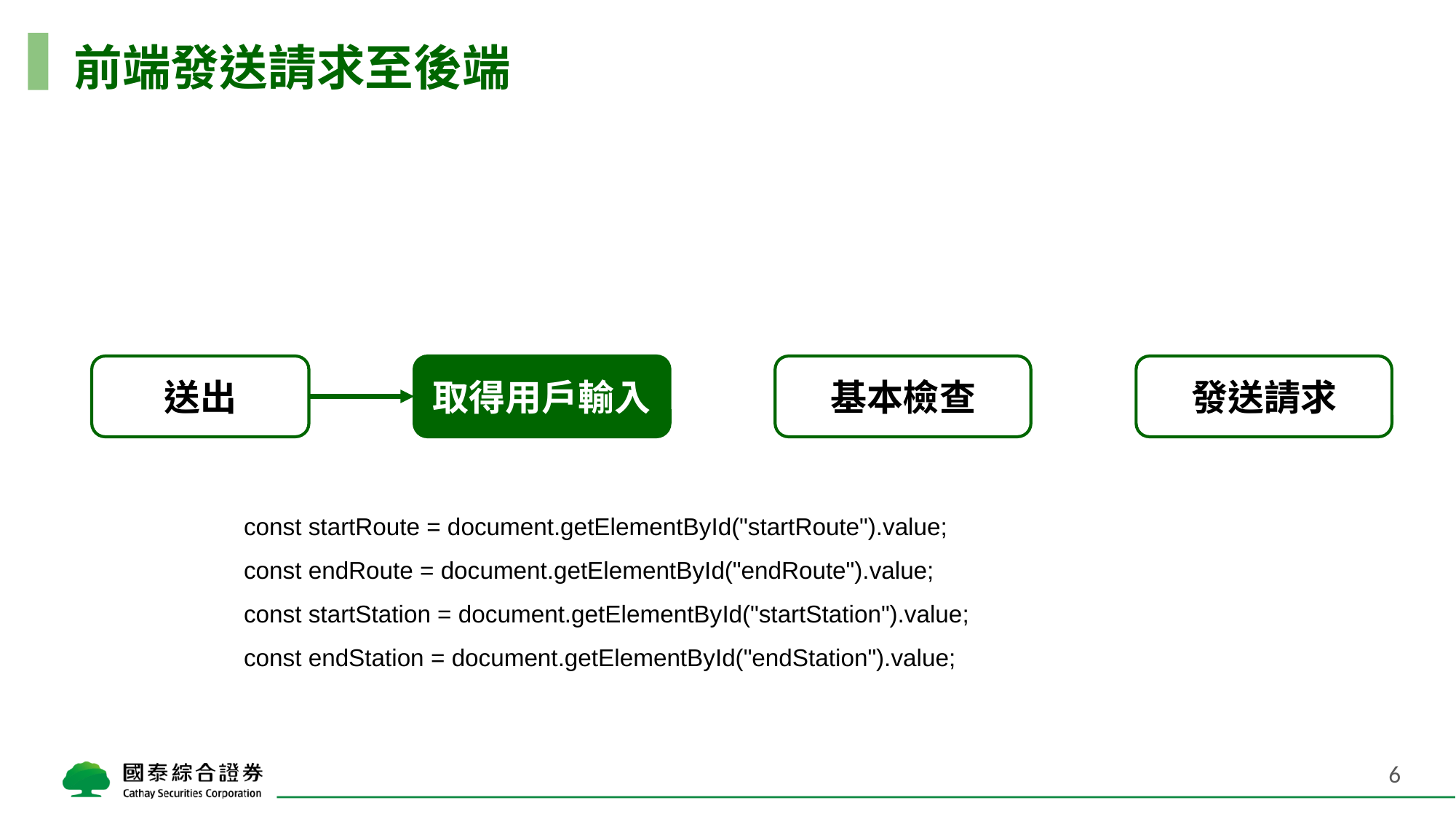

# 前端發送請求至後端
發送請求
送出
取得用戶輸入
基本檢查
const startRoute = document.getElementById("startRoute").value;
const endRoute = document.getElementById("endRoute").value;
const startStation = document.getElementById("startStation").value;
const endStation = document.getElementById("endStation").value;
6